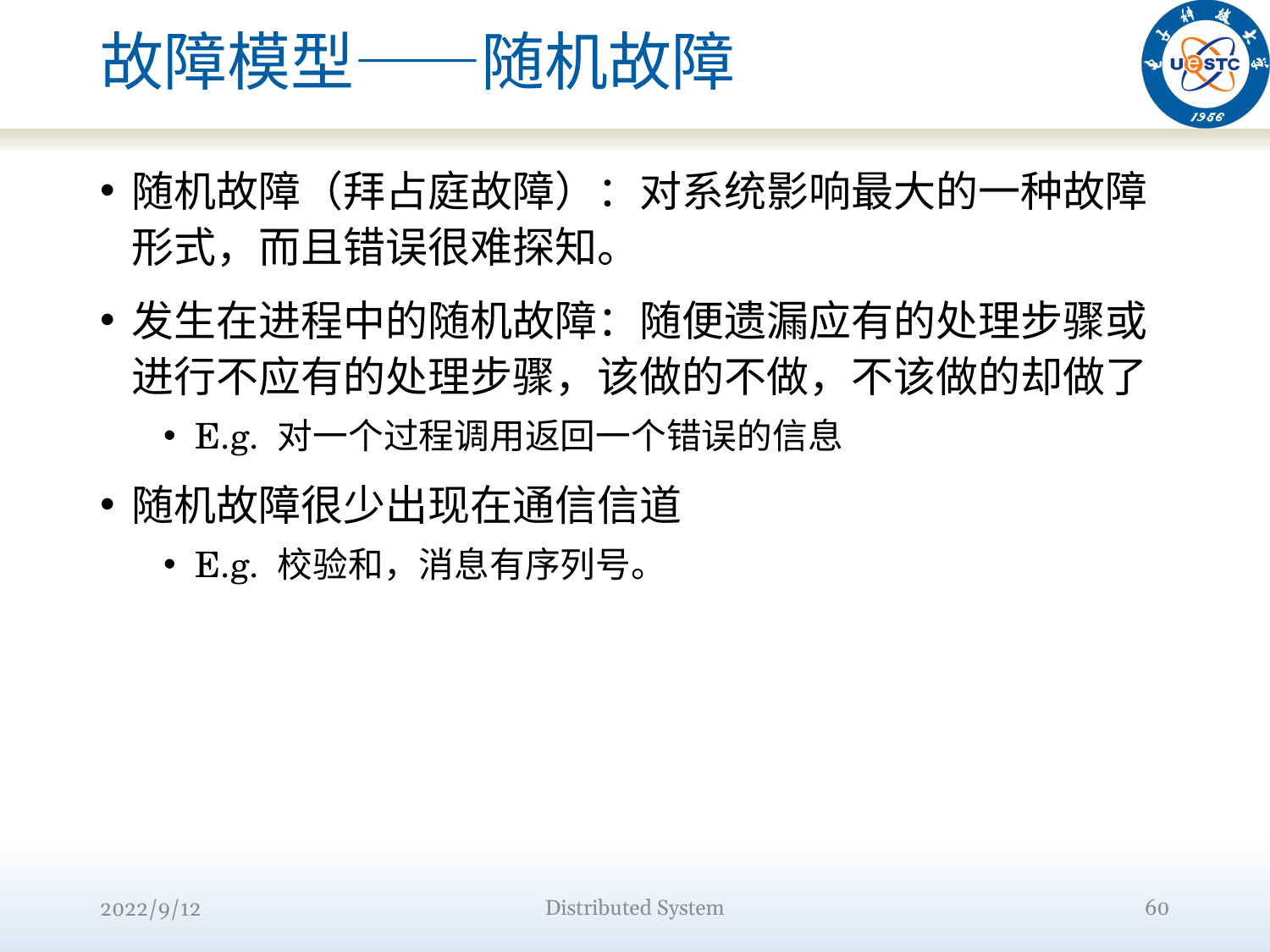

# 故障模型——随机故障
随机故障（拜占庭故障）：对系统影响最大的一种故障形式，而且错误很难探知。
发生在进程中的随机故障：随便遗漏应有的处理步骤或进行不应有的处理步骤，该做的不做，不该做的却做了
E.g. 对一个过程调用返回一个错误的信息
随机故障很少出现在通信信道
E.g. 校验和，消息有序列号。
2022/9/12
Distributed System
60